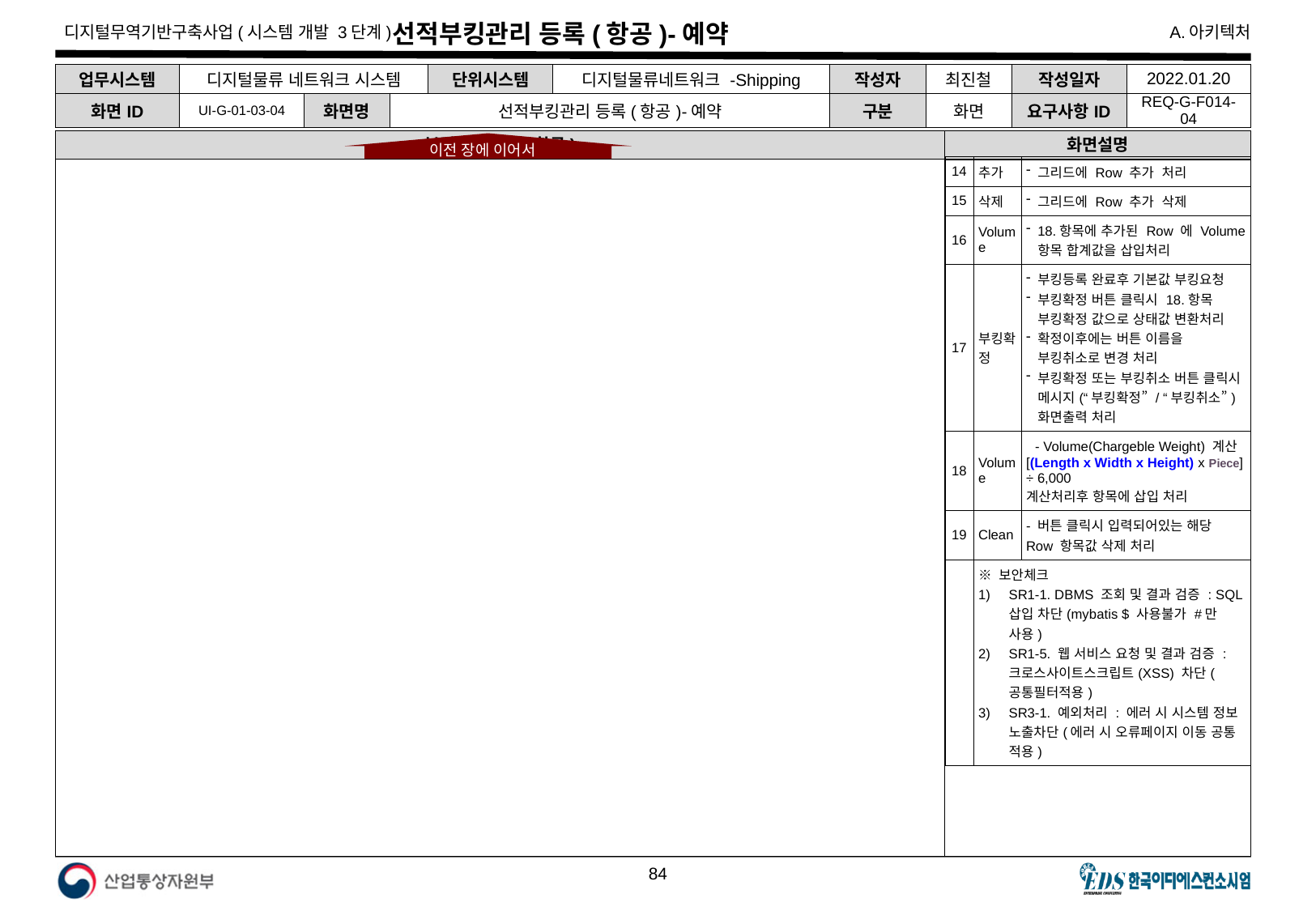

# 선적부킹관리 등록(항공)-예약
| 업무시스템 | 디지털물류 네트워크 시스템 |  |  | 단위시스템 | 디지털물류네트워크 -Shipping | 작성자 | 최진철 | 작성일자 | 2022.01.20 |
| --- | --- | --- | --- | --- | --- | --- | --- | --- | --- |
| 화면ID | UI-G-01-03-04 | 화면명 | 선적부킹관리 등록(항공)-예약 |  |  | 구분 | 화면 | 요구사항ID | REQ-G-F014-04 |
부킹관리 등록(항공)
화면설명

이전 장에 이어서

| 14 | 추가 | 그리드에 Row 추가 처리 |
| --- | --- | --- |
| 15 | 삭제 | 그리드에 Row 추가 삭제 |
| 16 | Volume | 18.항목에 추가된 Row 에 Volume 항목 합계값을 삽입처리 |
| 17 | 부킹확정 | 부킹등록 완료후 기본값 부킹요청 부킹확정 버튼 클릭시 18.항목 부킹확정 값으로 상태값 변환처리 확정이후에는 버튼 이름을 부킹취소로 변경 처리 부킹확정 또는 부킹취소 버튼 클릭시 메시지(“부킹확정” / “부킹취소”)화면출력 처리 |
| 18 | Volume | - Volume(Chargeble Weight) 계산 [(Length x Width x Height) x Piece] ÷ 6,000 계산처리후 항목에 삽입 처리 |
| 19 | Clean | - 버튼 클릭시 입력되어있는 해당 Row 항목값 삭제 처리 |
|  | ※ 보안체크 SR1-1. DBMS 조회 및 결과 검증 : SQL 삽입 차단(mybatis $ 사용불가 #만 사용) SR1-5. 웹 서비스 요청 및 결과 검증 : 크로스사이트스크립트(XSS) 차단(공통필터적용) SR3-1. 예외처리 : 에러 시 시스템 정보 노출차단(에러 시 오류페이지 이동 공통 적용) |  |